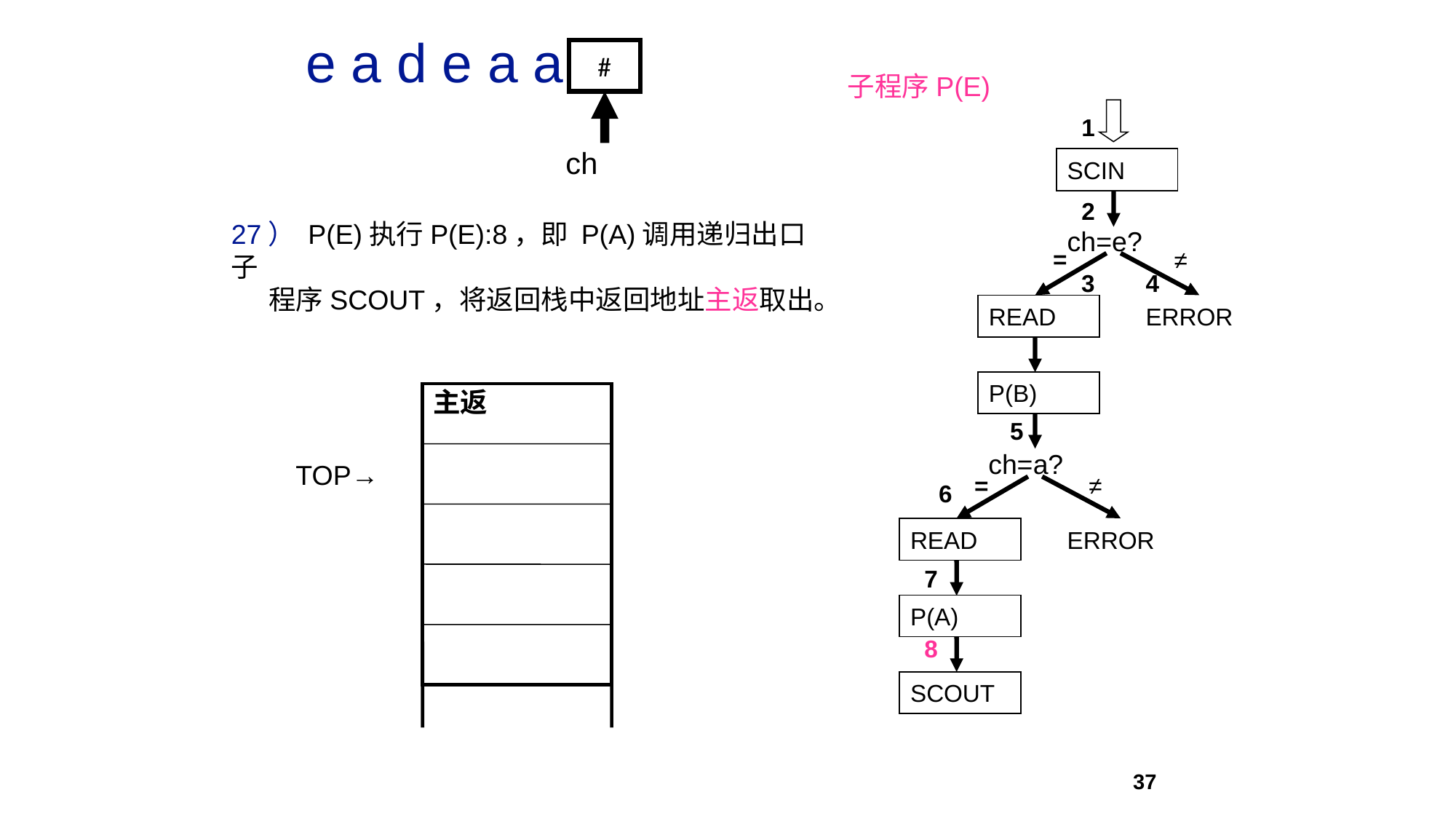

e a d e a a

ch
#
子程序P(E)

1
SCIN
2

ch=e?
=
≠

3
4
READ
ERROR

P(B)
5

ch=a?
=
≠
6

READ
ERROR
7

P(A)
8

SCOUT
27） P(E)执行P(E):8，即 P(A)调用递归出口子
     程序SCOUT，将返回栈中返回地址主返取出。
主返

TOP→

37